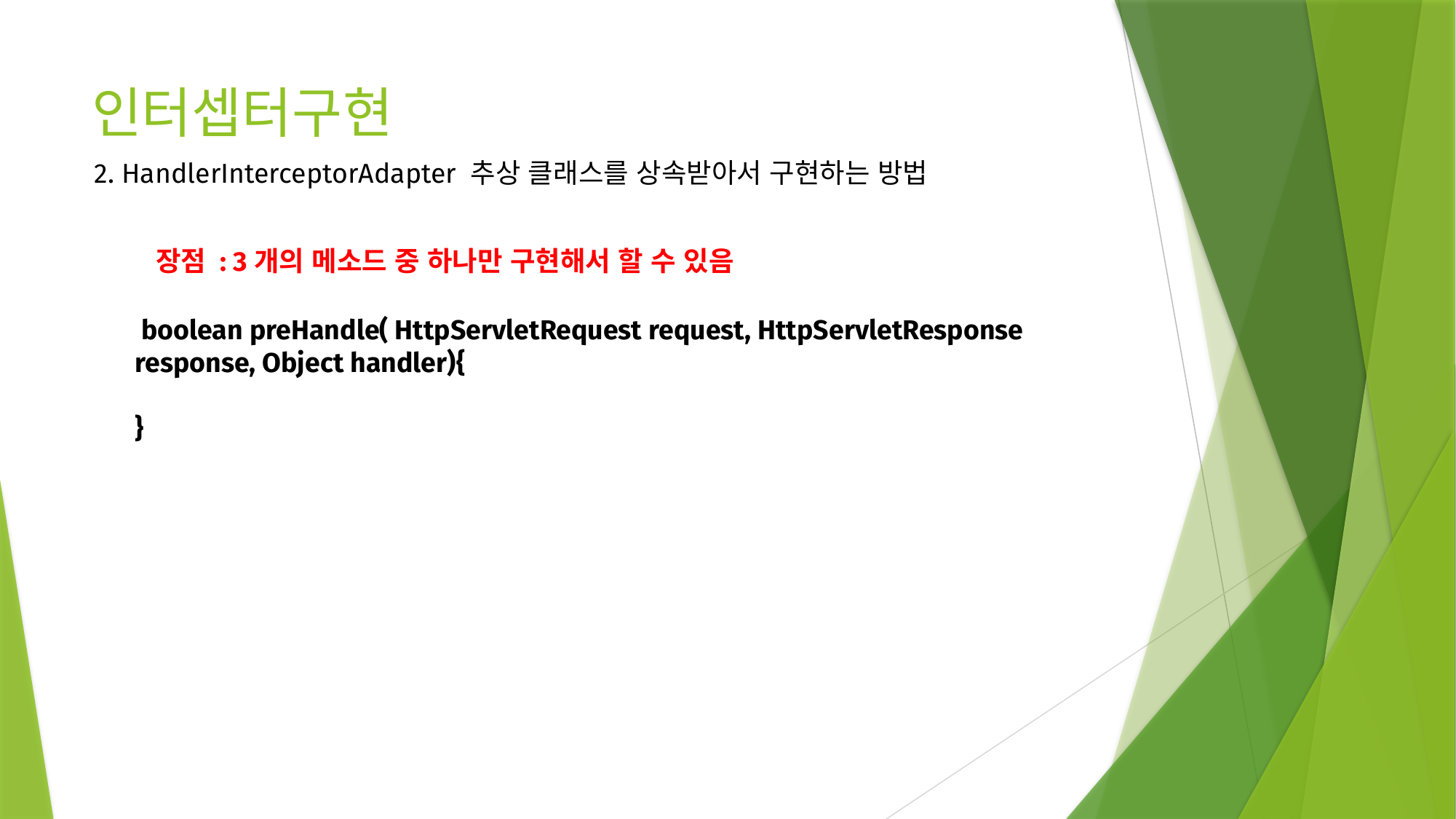

# 인터셉터구현
2. HandlerInterceptorAdapter 추상 클래스를 상속받아서 구현하는 방법
장점 : 3개의 메소드 중 하나만 구현해서 할 수 있음
 boolean preHandle( HttpServletRequest request, HttpServletResponse response, Object handler){

}